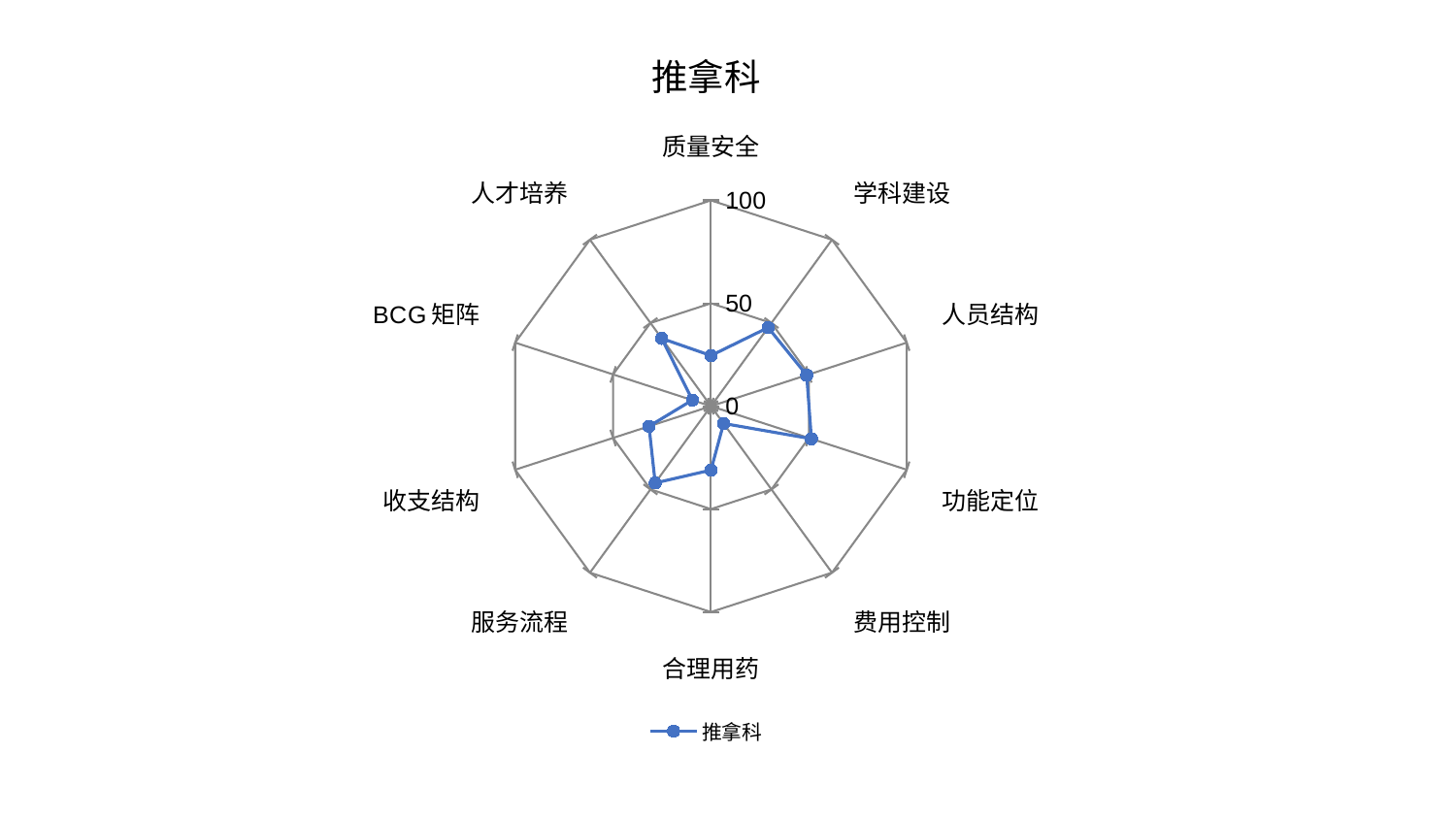

### Chart: 推拿科

| Category | 推拿科 |
|---|---|
| 质量安全 | 24.602556628532408 |
| 学科建设 | 47.23320157829313 |
| 人员结构 | 48.89906493311241 |
| 功能定位 | 51.30405178277345 |
| 费用控制 | 10.42193181587477 |
| 合理用药 | 31.061050884805987 |
| 服务流程 | 46.11172196932235 |
| 收支结构 | 31.671284799669788 |
| BCG矩阵 | 9.51352976626615 |
| 人才培养 | 40.70863773590477 |
98